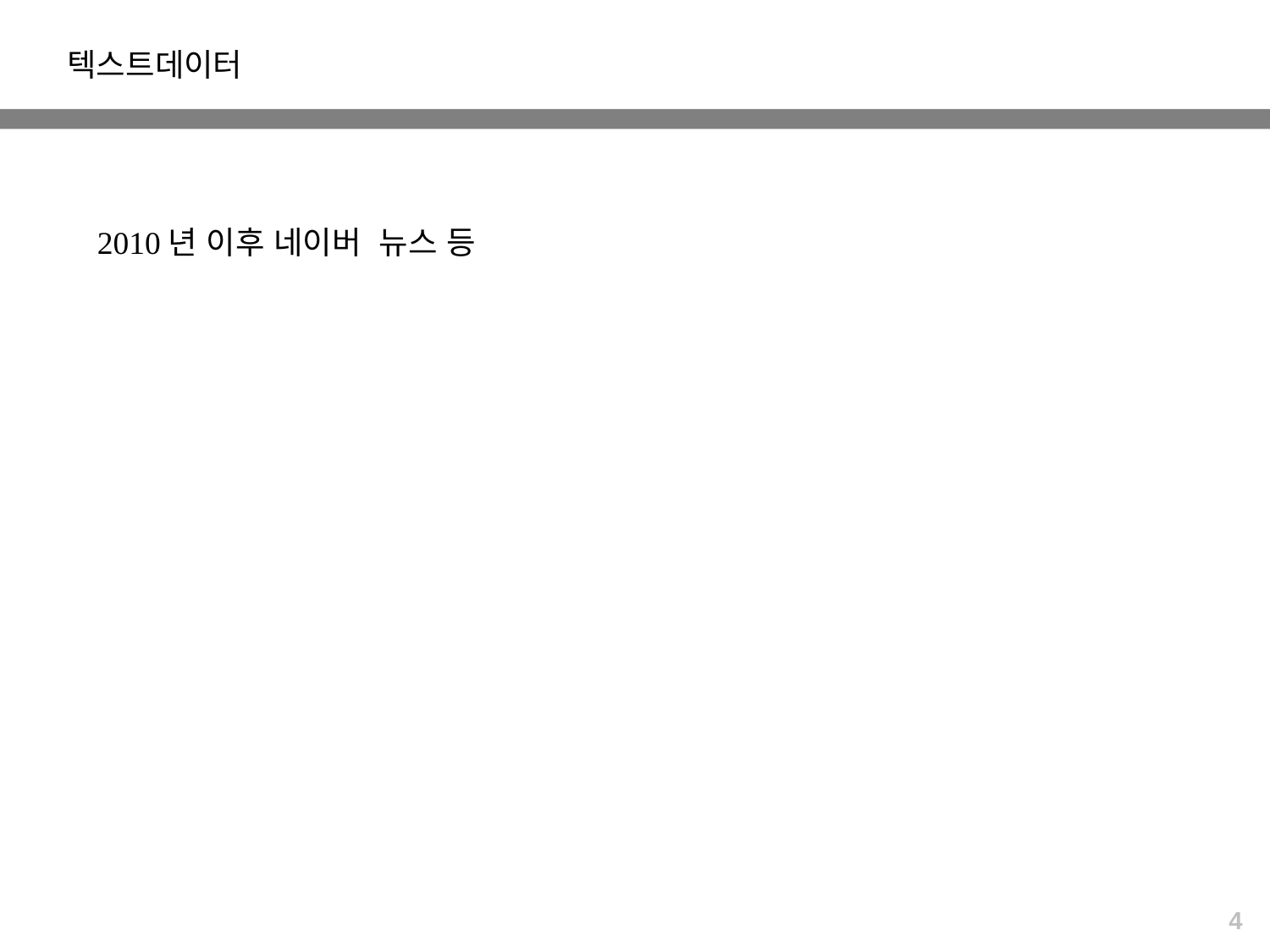

텍스트데이터

2010년 이후 네이버  뉴스 등
4